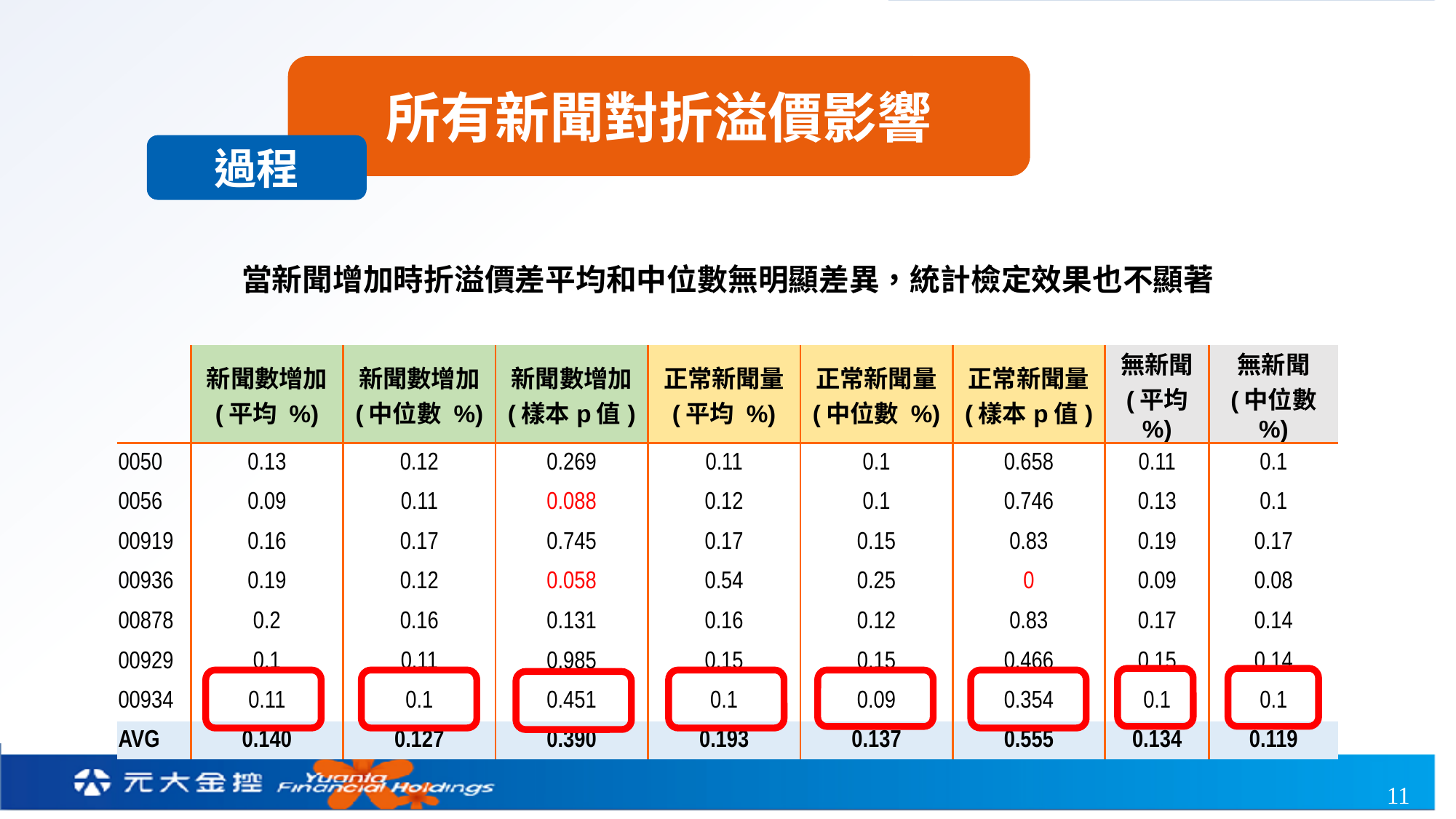

所有新聞對折溢價影響
過程
當新聞增加時折溢價差平均和中位數無明顯差異，統計檢定效果也不顯著
|  | 新聞數增加 (平均 %) | 新聞數增加 (中位數 %) | 新聞數增加 (樣本p值) | 正常新聞量 (平均 %) | 正常新聞量 (中位數 %) | 正常新聞量 (樣本p值) | 無新聞 (平均 %) | 無新聞 (中位數 %) |
| --- | --- | --- | --- | --- | --- | --- | --- | --- |
| 0050 | 0.13 | 0.12 | 0.269 | 0.11 | 0.1 | 0.658 | 0.11 | 0.1 |
| 0056 | 0.09 | 0.11 | 0.088 | 0.12 | 0.1 | 0.746 | 0.13 | 0.1 |
| 00919 | 0.16 | 0.17 | 0.745 | 0.17 | 0.15 | 0.83 | 0.19 | 0.17 |
| 00936 | 0.19 | 0.12 | 0.058 | 0.54 | 0.25 | 0 | 0.09 | 0.08 |
| 00878 | 0.2 | 0.16 | 0.131 | 0.16 | 0.12 | 0.83 | 0.17 | 0.14 |
| 00929 | 0.1 | 0.11 | 0.985 | 0.15 | 0.15 | 0.466 | 0.15 | 0.14 |
| 00934 | 0.11 | 0.1 | 0.451 | 0.1 | 0.09 | 0.354 | 0.1 | 0.1 |
| AVG | 0.140 | 0.127 | 0.390 | 0.193 | 0.137 | 0.555 | 0.134 | 0.119 |

11